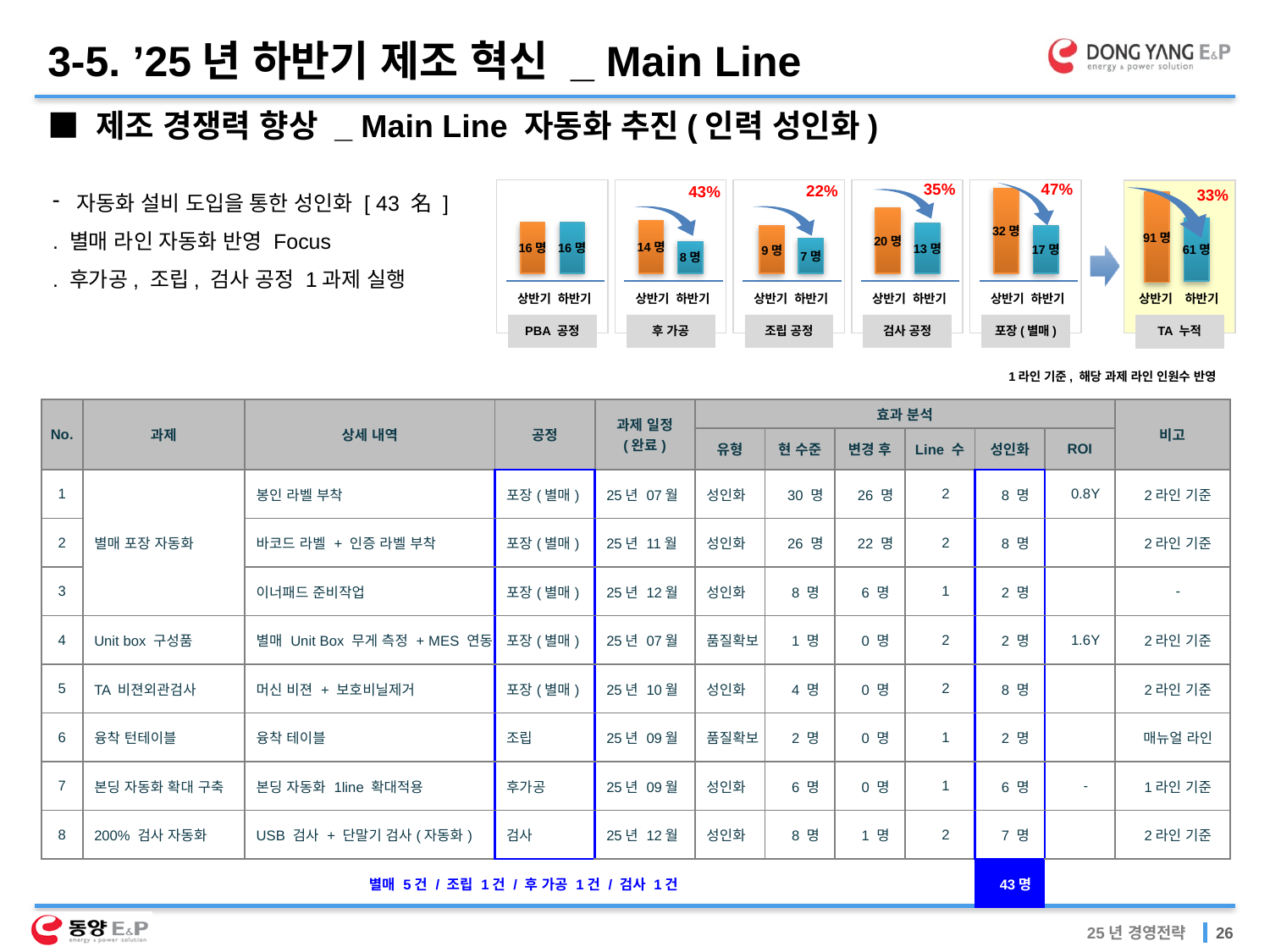

3-5. ’25년 하반기 제조 혁신 _ Main Line
■ 제조 경쟁력 향상 _ Main Line 자동화 추진(인력 성인화)
33%

43%

22%

35%

47%

32명
91명

20명
61명
14명
16명
16명
13명
17명
9명
7명
8명

상반기
하반기
상반기
하반기
상반기
하반기
상반기
하반기
상반기
하반기
상반기
하반기
PBA 공정
후 가공
조립 공정
검사 공정
포장(별매)
TA 누적
자동화 설비 도입을 통한 성인화 [ 43 名 ]
. 별매 라인 자동화 반영 Focus
. 후가공, 조립, 검사 공정 1과제 실행

1라인 기준, 해당 과제 라인 인원수 반영
| No. | 과제 | 상세 내역 | 공정 | 과제 일정 (완료) | 효과 분석 |  |  |  |  |  | 비고 |
| --- | --- | --- | --- | --- | --- | --- | --- | --- | --- | --- | --- |
|  |  |  |  |  | 유형 | 현 수준 | 변경 후 | Line 수 | 성인화 | ROI |  |
| 1 | 별매 포장 자동화 | 봉인 라벨 부착 | 포장(별매) | 25년 07월 | 성인화 | 30 명 | 26 명 | 2 | 8 명 | 0.8Y | 2라인 기준 |
| 2 |  | 바코드 라벨 + 인증 라벨 부착 | 포장(별매) | 25년 11월 | 성인화 | 26 명 | 22 명 | 2 | 8 명 |  | 2라인 기준 |
| 3 |  | 이너패드 준비작업 | 포장(별매) | 25년 12월 | 성인화 | 8 명 | 6 명 | 1 | 2 명 |  | - |
| 4 | Unit box 구성품 | 별매 Unit Box 무게 측정 + MES 연동 | 포장(별매) | 25년 07월 | 품질확보 | 1 명 | 0 명 | 2 | 2 명 | 1.6Y | 2라인 기준 |
| 5 | TA 비젼외관검사 | 머신 비젼 + 보호비닐제거 | 포장(별매) | 25년 10월 | 성인화 | 4 명 | 0 명 | 2 | 8 명 |  | 2라인 기준 |
| 6 | 융착 턴테이블 | 융착 테이블 | 조립 | 25년 09월 | 품질확보 | 2 명 | 0 명 | 1 | 2 명 |  | 매뉴얼 라인 |
| 7 | 본딩 자동화 확대 구축 | 본딩 자동화 1line 확대적용 | 후가공 | 25년 09월 | 성인화 | 6 명 | 0 명 | 1 | 6 명 | - | 1라인 기준 |
| 8 | 200% 검사 자동화 | USB 검사 + 단말기 검사(자동화) | 검사 | 25년 12월 | 성인화 | 8 명 | 1 명 | 2 | 7 명 |  | 2라인 기준 |
|  |  | 별매 5건 / 조립 1건 / 후 가공 1건 / 검사 1건 |  |  |  |  |  |  | 43명 |  |  |